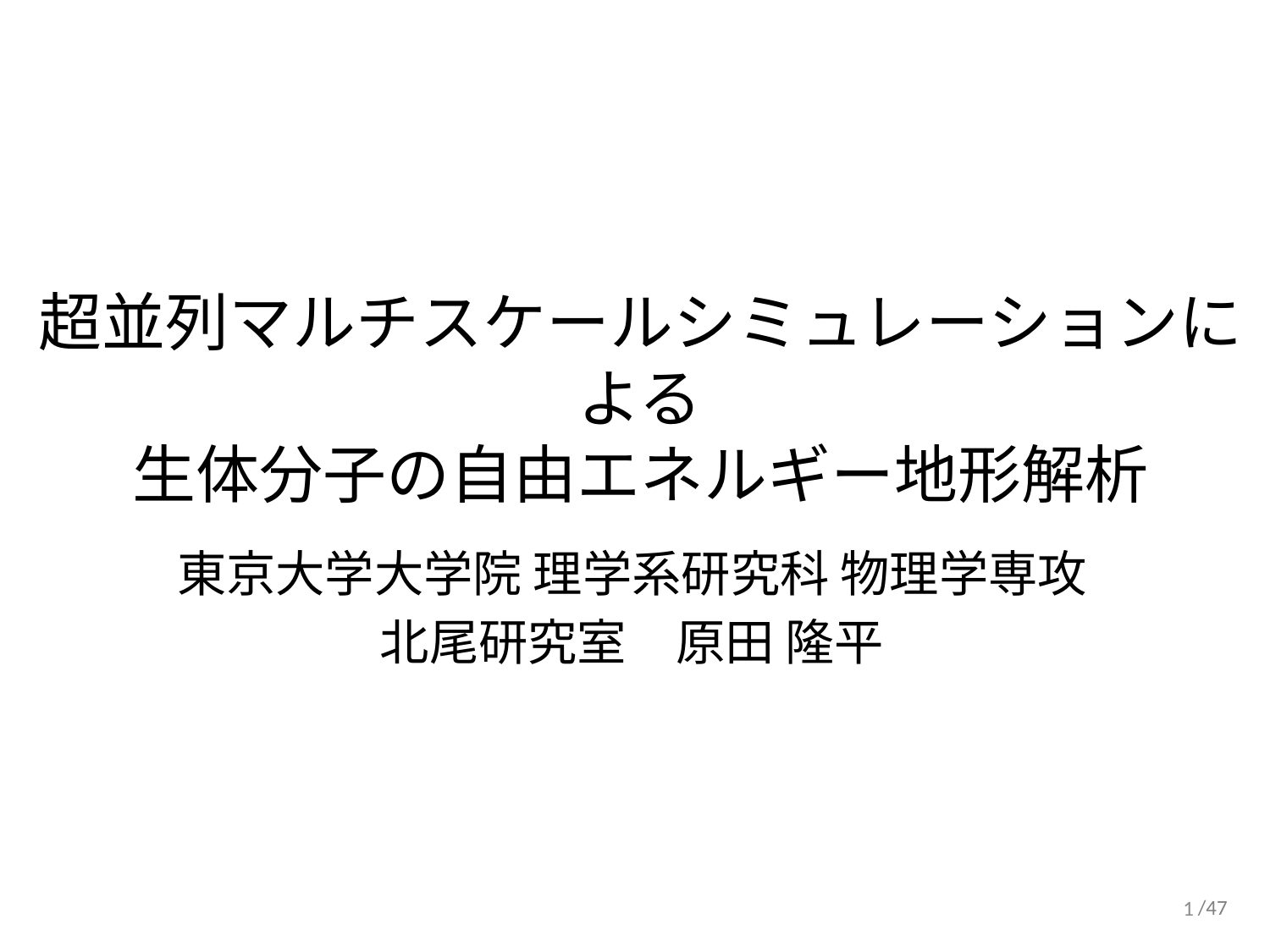

# 超並列マルチスケールシミュレーションによる 生体分子の自由エネルギー地形解析
東京大学大学院 理学系研究科 物理学専攻
北尾研究室　原田 隆平
1